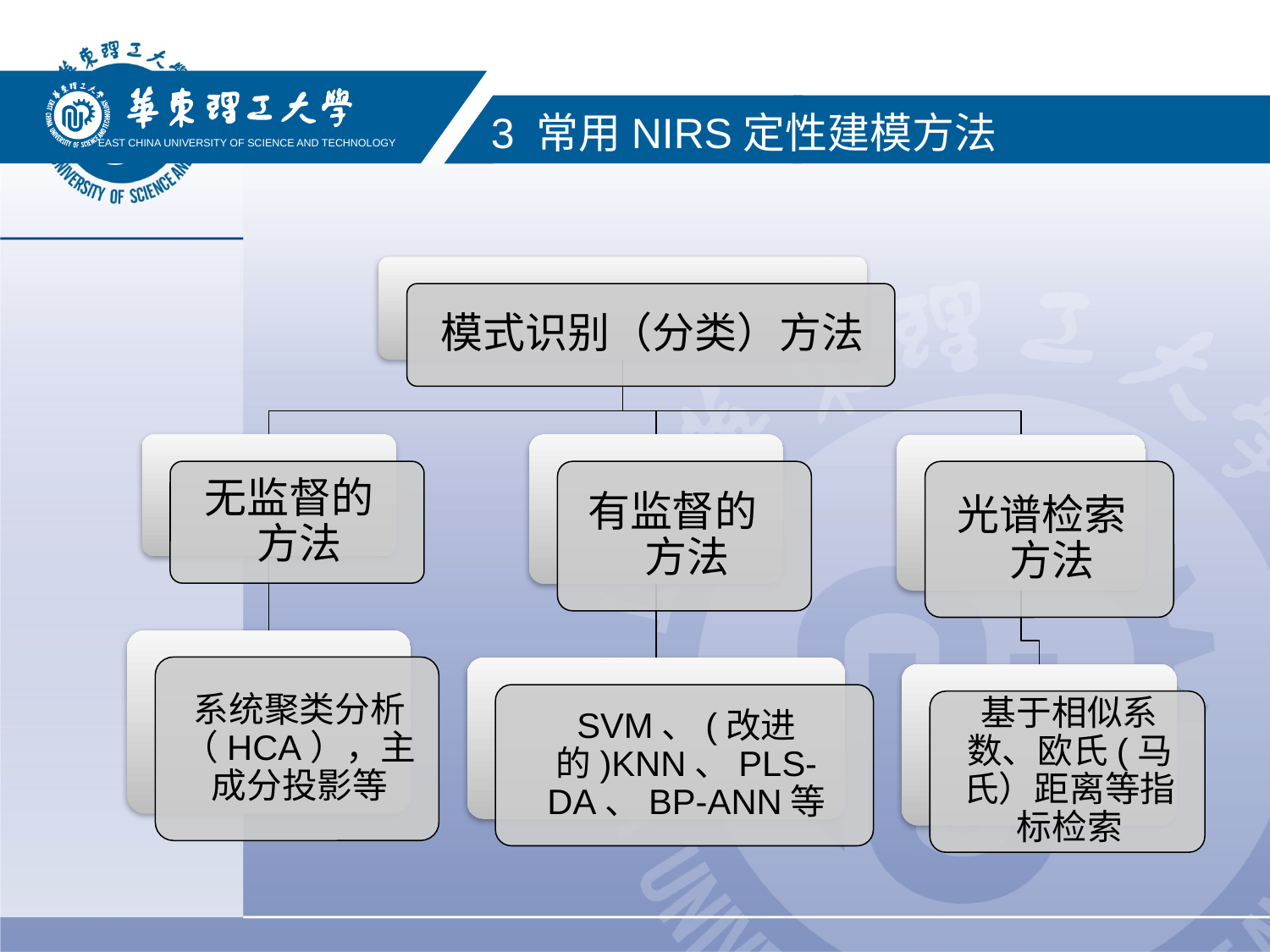

EAST CHINA UNIVERSITY OF SCIENCE AND TECHNOLOGY

3 常用NIRS定性建模方法
模式识别（分类）方法
无监督的   方法
系统聚类分析（HCA），主成分投影等
有监督的    方法
SVM、(改进的)KNN、PLS-DA、BP-ANN等
光谱检索   方法
基于相似系数、欧氏(马氏）距离等指标检索